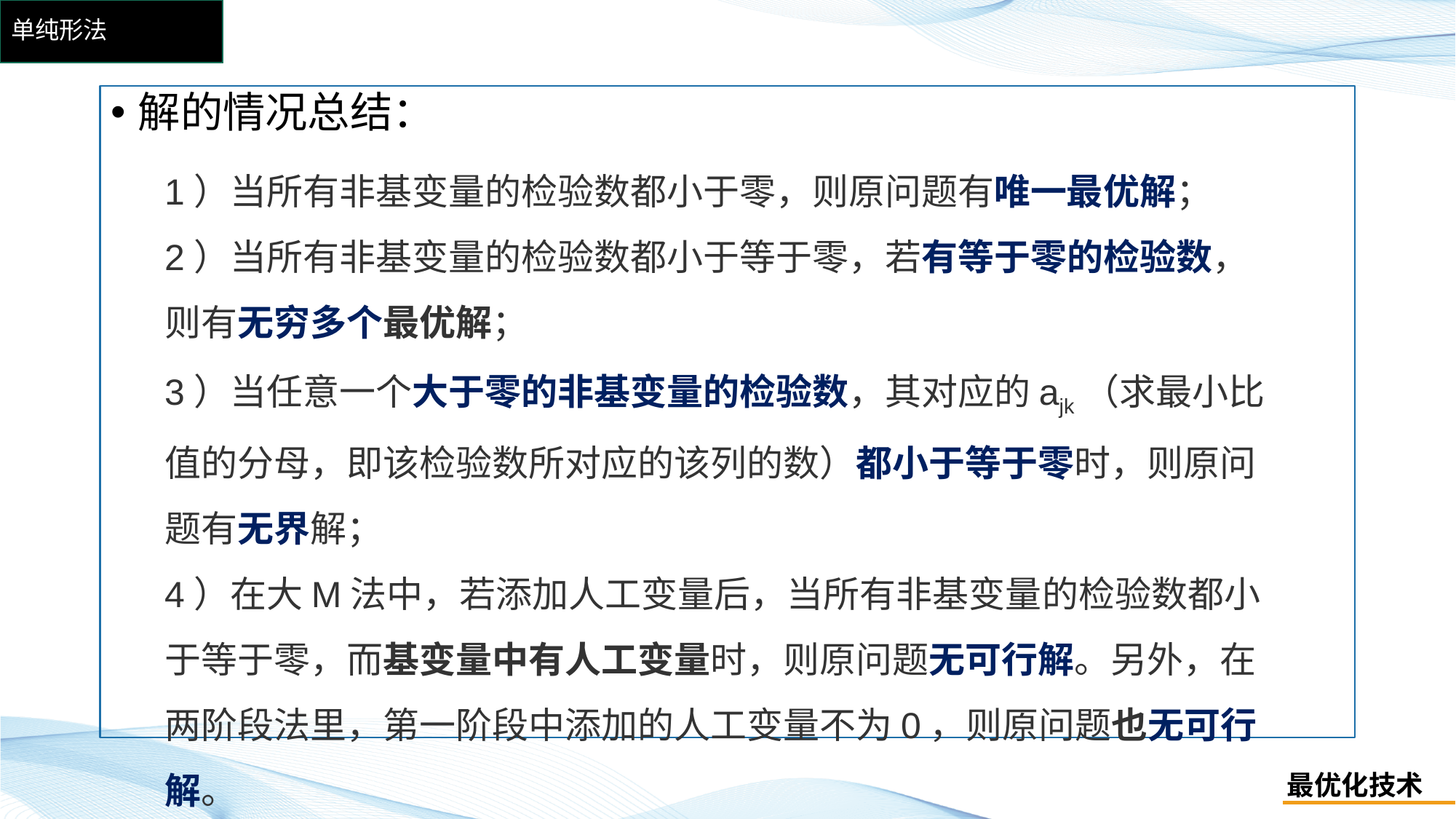

# 单纯形法
解的情况总结：
1）当所有非基变量的检验数都小于零，则原问题有唯一最优解；
2）当所有非基变量的检验数都小于等于零，若有等于零的检验数，则有无穷多个最优解；
3）当任意一个大于零的非基变量的检验数，其对应的ajk（求最小比值的分母，即该检验数所对应的该列的数）都小于等于零时，则原问题有无界解；
4）在大M法中，若添加人工变量后，当所有非基变量的检验数都小于等于零，而基变量中有人工变量时，则原问题无可行解。另外，在两阶段法里，第一阶段中添加的人工变量不为0，则原问题也无可行解。